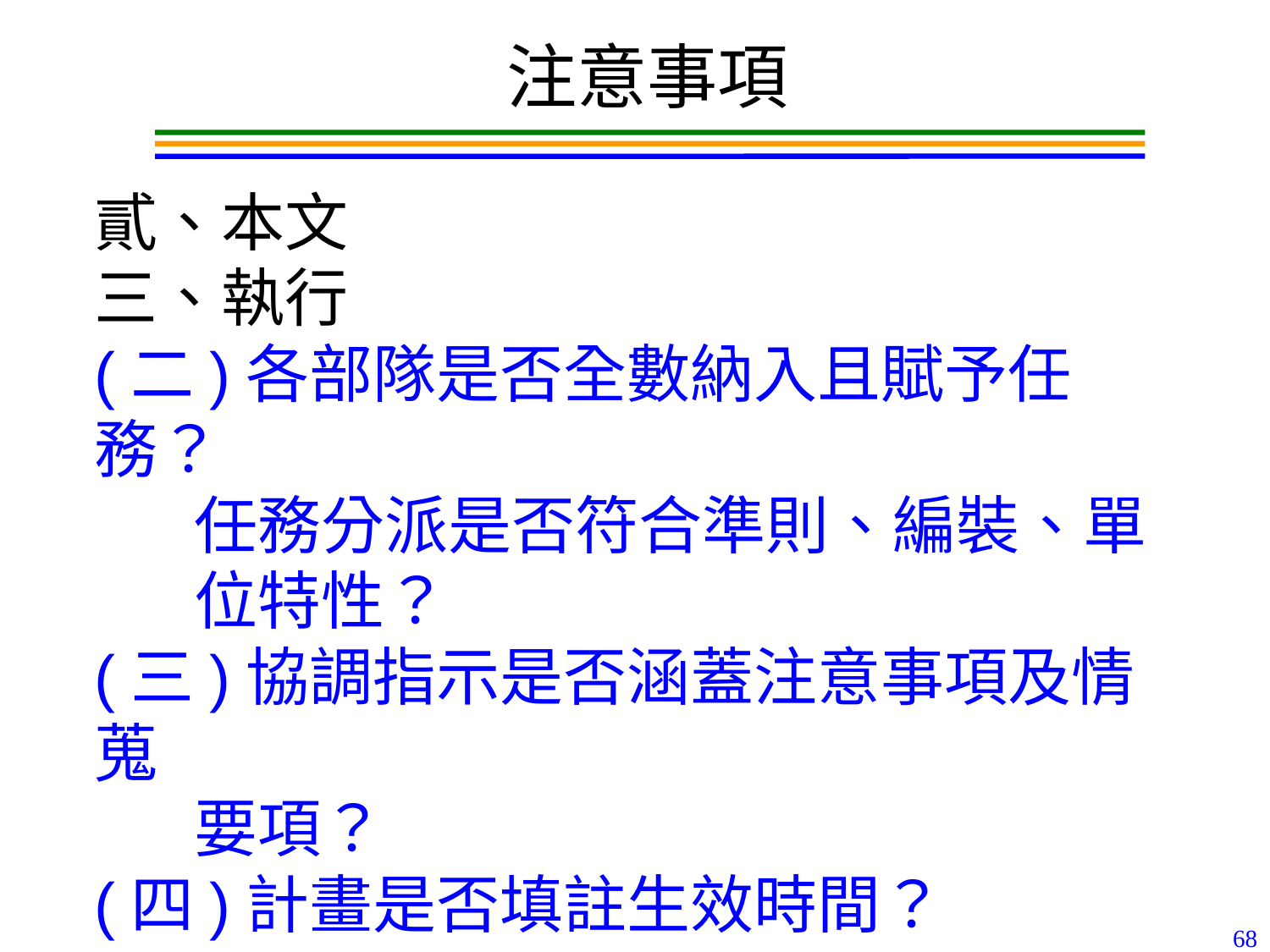

注意事項
貳、本文
三、執行
(二)各部隊是否全數納入且賦予任務？
      任務分派是否符合準則、編裝、單
      位特性？
(三)協調指示是否涵蓋注意事項及情蒐
      要項？
(四)計畫是否填註生效時間？
68